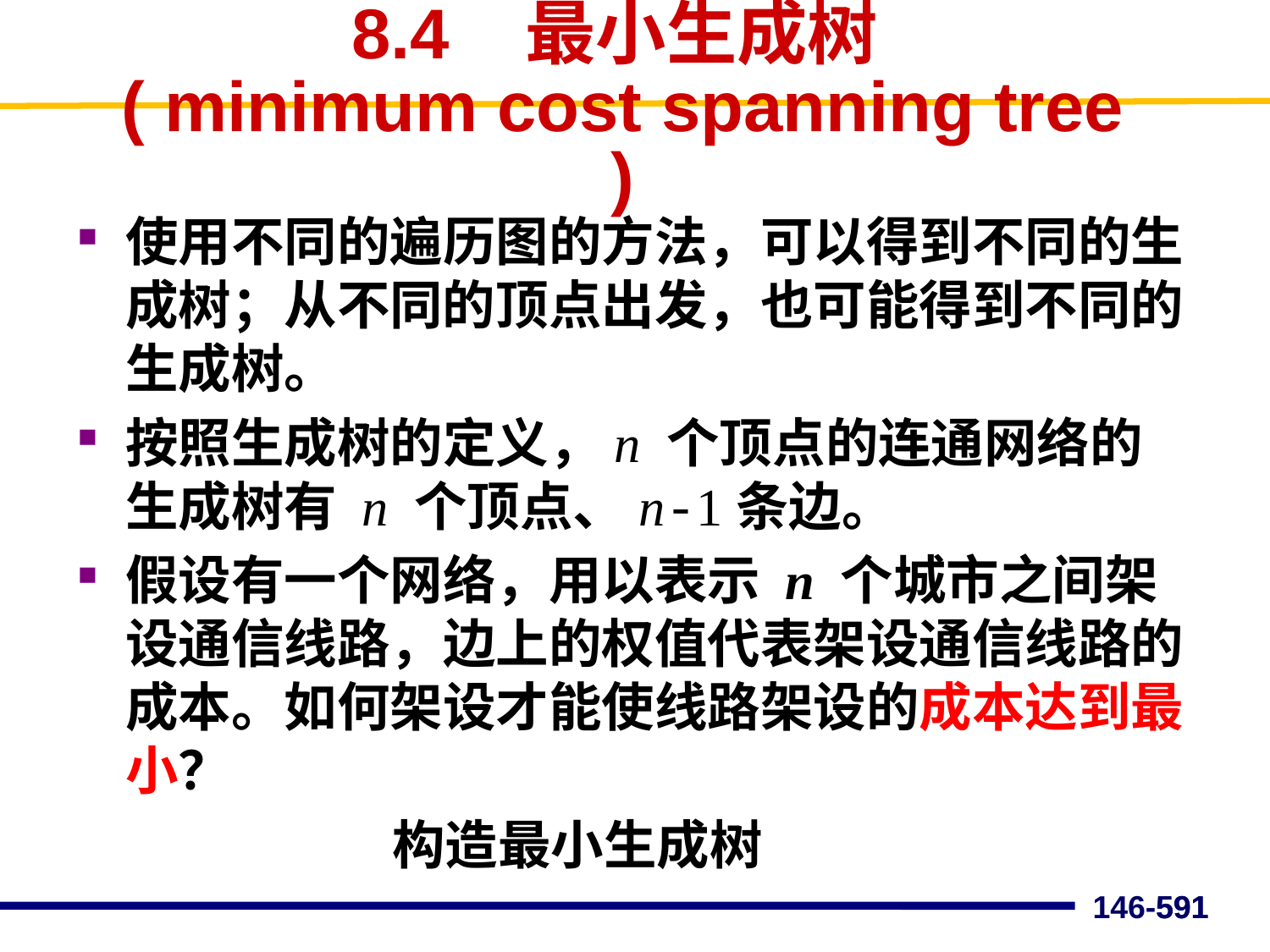

8.4   最小生成树
( minimum cost spanning tree )
使用不同的遍历图的方法，可以得到不同的生成树；从不同的顶点出发，也可能得到不同的生成树。
按照生成树的定义，n 个顶点的连通网络的生成树有 n 个顶点、n-1条边。
假设有一个网络，用以表示 n 个城市之间架设通信线路，边上的权值代表架设通信线路的成本。如何架设才能使线路架设的成本达到最小？
                         构造最小生成树
591
146-591